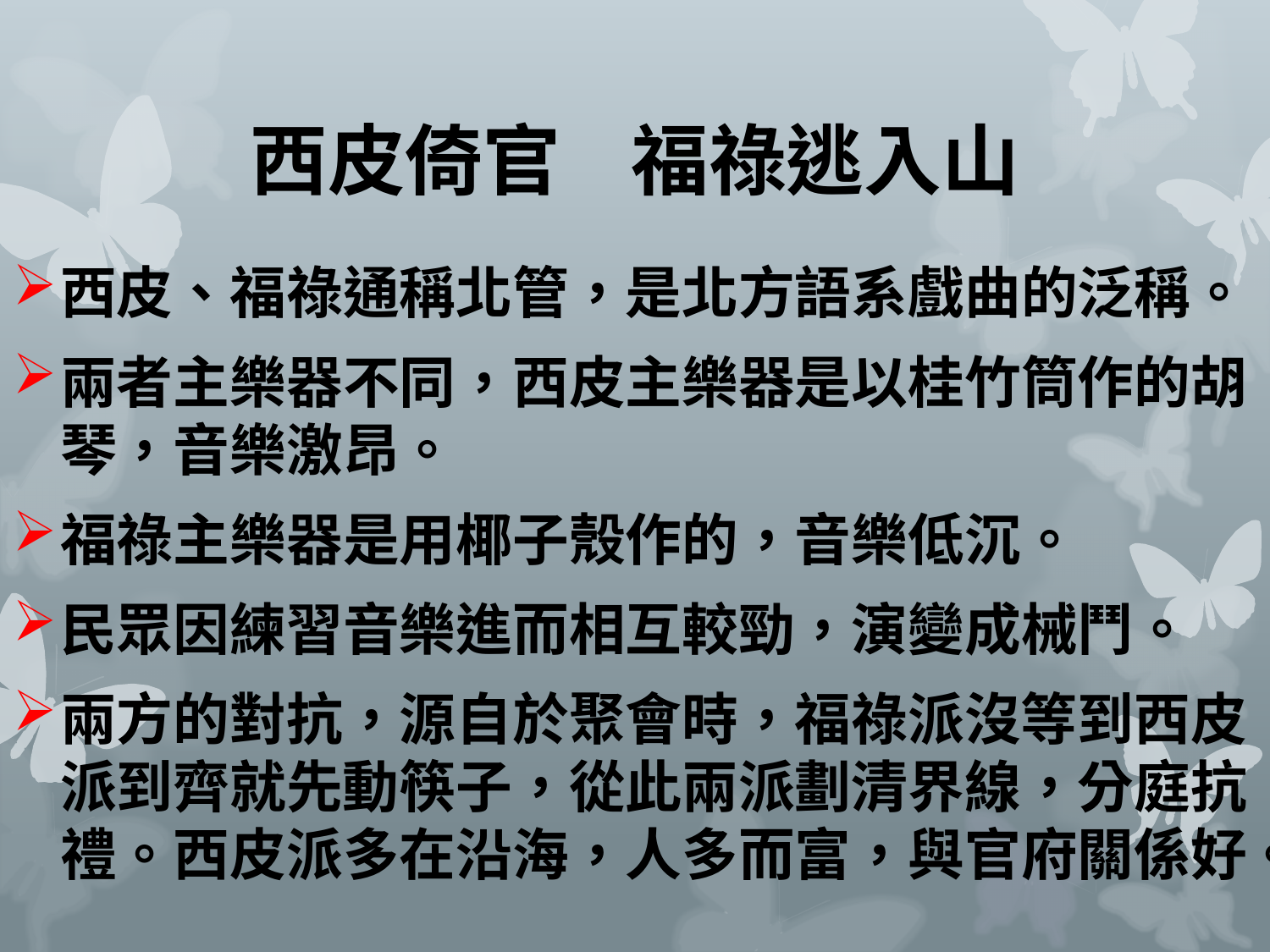

# 西皮倚官    福祿逃入山
西皮、福祿通稱北管，是北方語系戲曲的泛稱。
兩者主樂器不同，西皮主樂器是以桂竹筒作的胡琴，音樂激昂。
福祿主樂器是用椰子殼作的，音樂低沉。
民眾因練習音樂進而相互較勁，演變成械鬥。
兩方的對抗，源自於聚會時，福祿派沒等到西皮派到齊就先動筷子，從此兩派劃清界線，分庭抗禮。西皮派多在沿海，人多而富，與官府關係好。